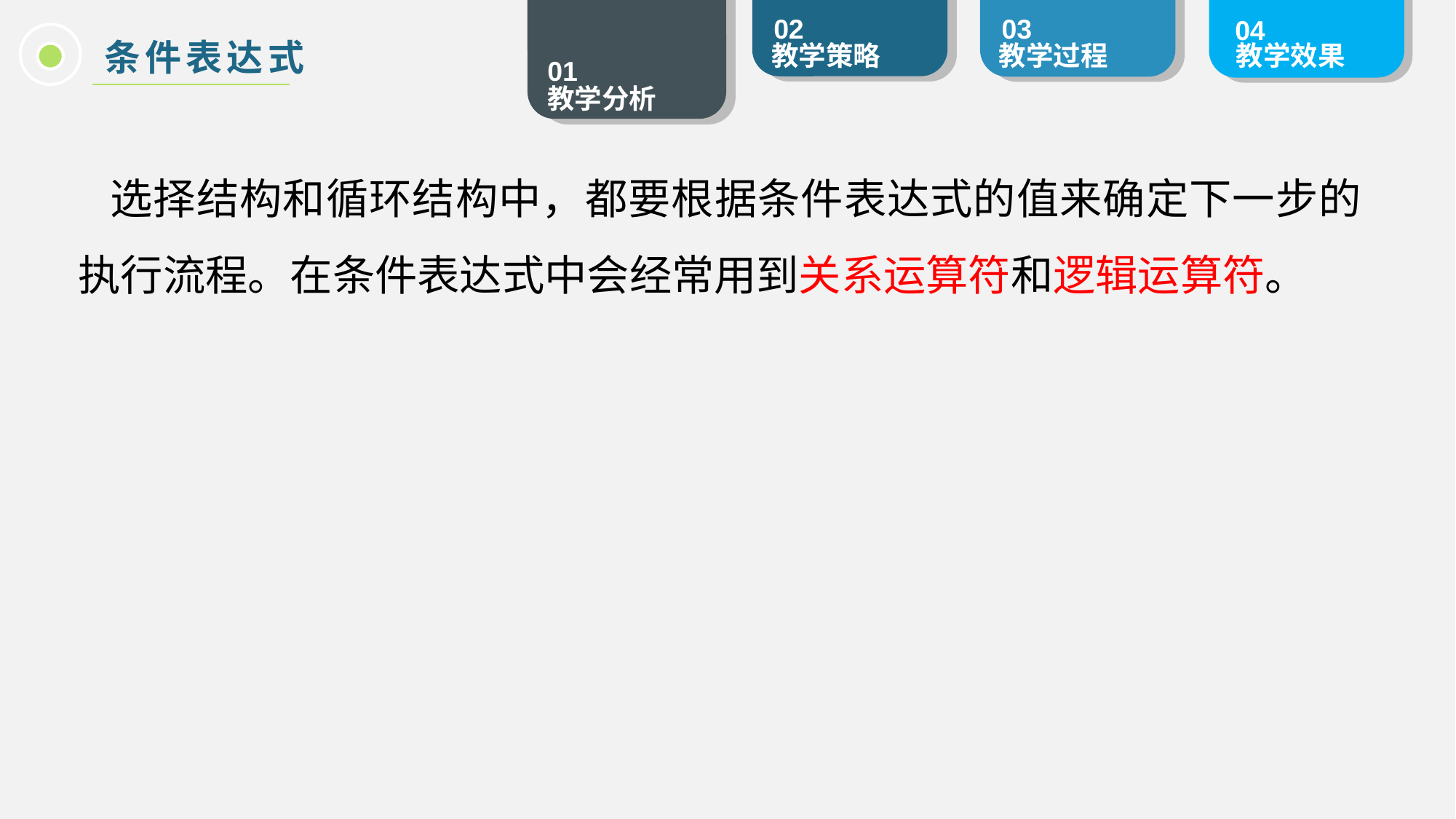

条件表达式
选择结构和循环结构中，都要根据条件表达式的值来确定下一步的执行流程。在条件表达式中会经常用到关系运算符和逻辑运算符。